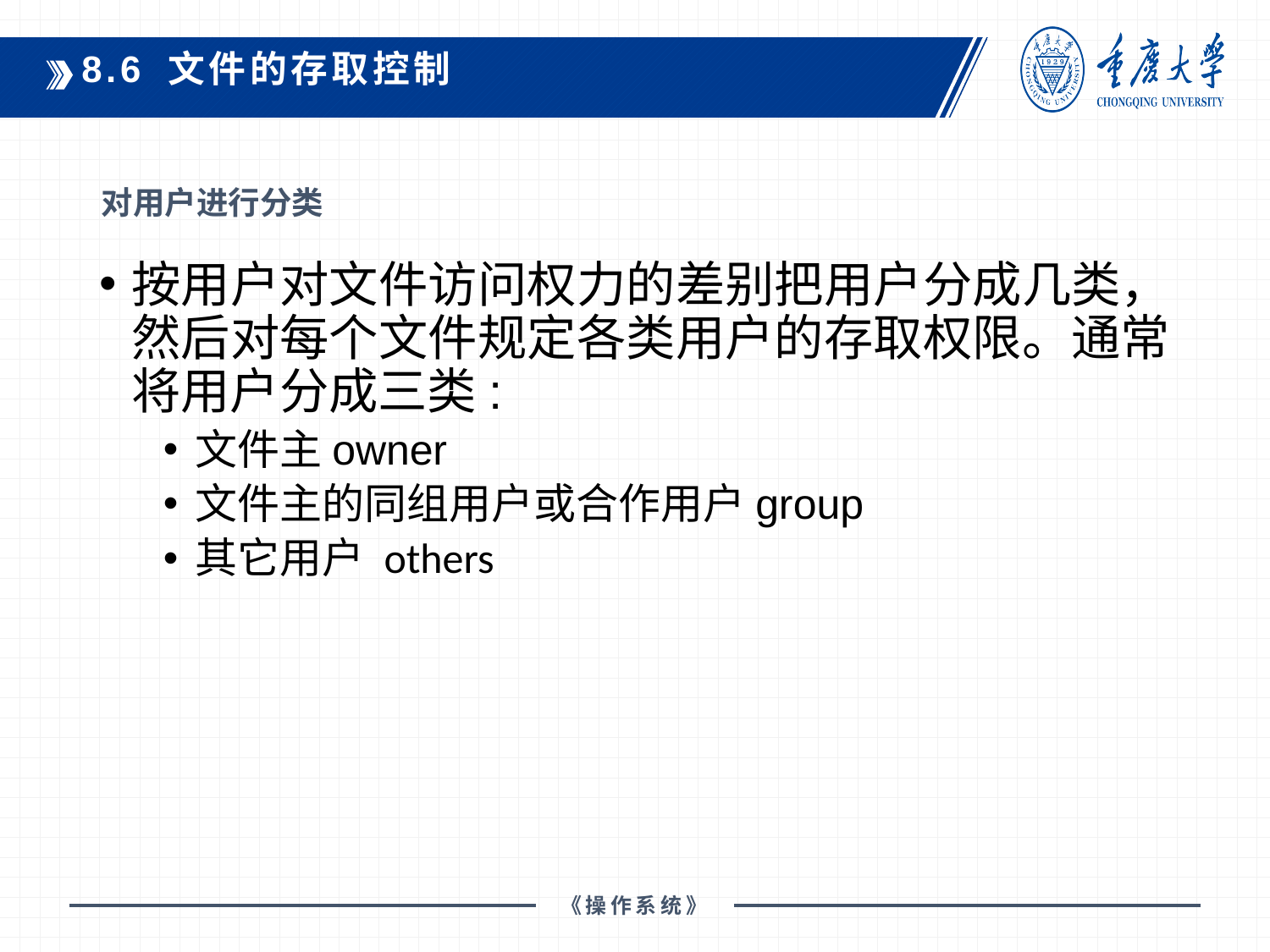

8.6 文件的存取控制

对用户进行分类
按用户对文件访问权力的差别把用户分成几类，然后对每个文件规定各类用户的存取权限。通常将用户分成三类:
文件主owner
文件主的同组用户或合作用户group
其它用户 others